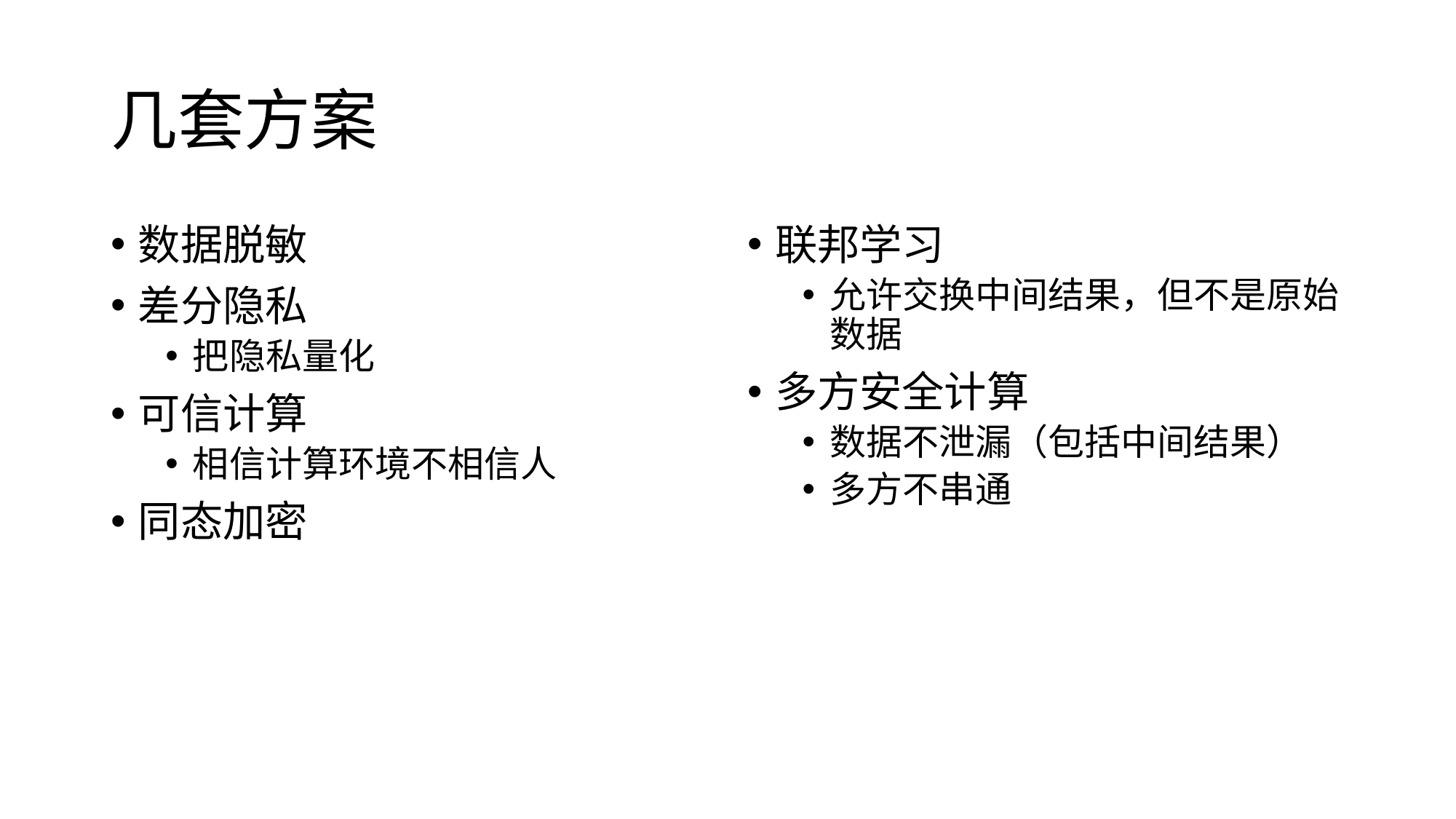

# 几套方案
数据脱敏
差分隐私
把隐私量化
可信计算
相信计算环境不相信人
同态加密

联邦学习
允许交换中间结果，但不是原始数据
多方安全计算
数据不泄漏（包括中间结果）
多方不串通